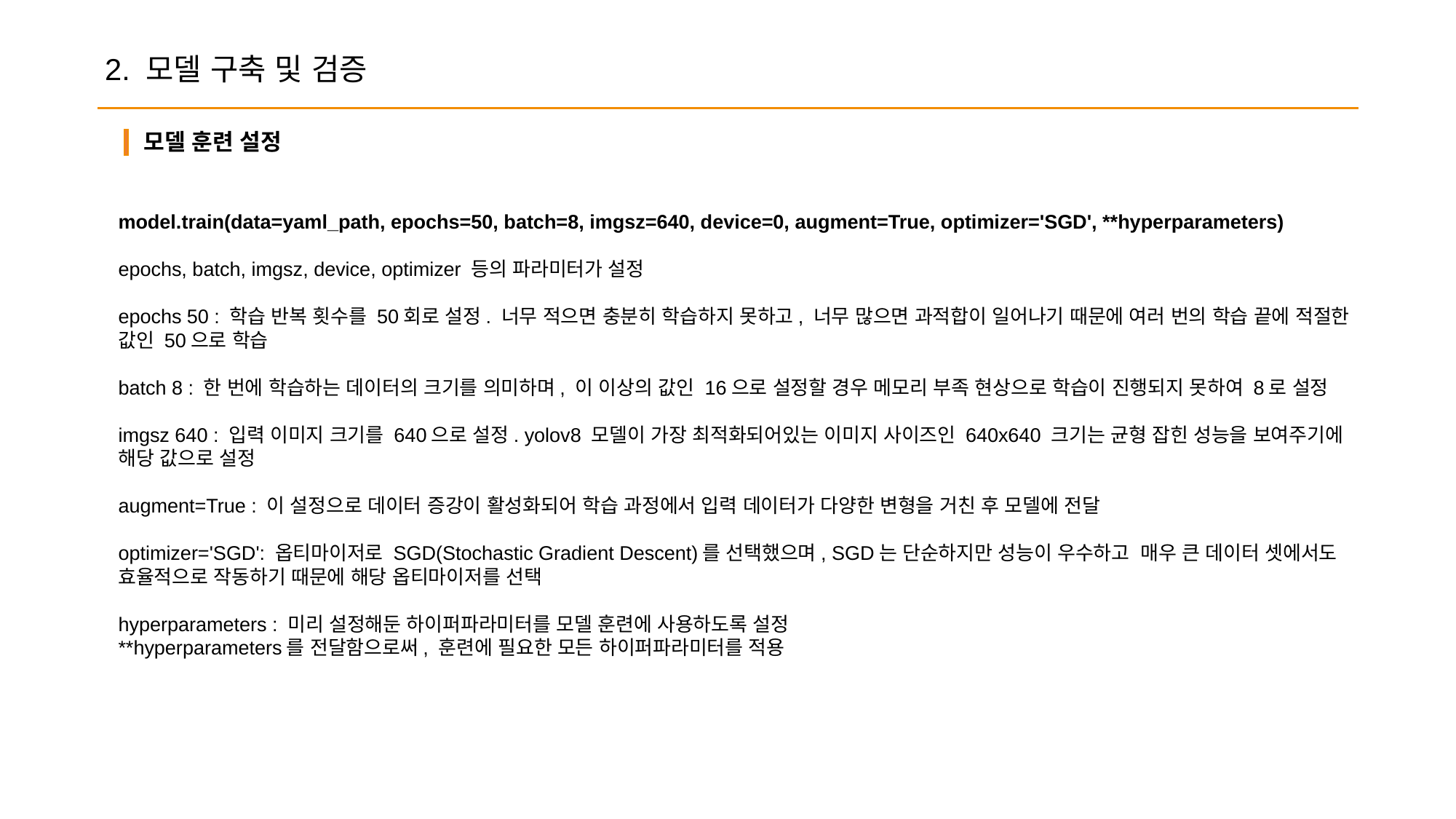

2. 모델 구축 및 검증
모델 훈련 설정

model.train(data=yaml_path, epochs=50, batch=8, imgsz=640, device=0, augment=True, optimizer='SGD', **hyperparameters)

epochs, batch, imgsz, device, optimizer 등의 파라미터가 설정

epochs 50 : 학습 반복 횟수를 50회로 설정. 너무 적으면 충분히 학습하지 못하고, 너무 많으면 과적합이 일어나기 때문에 여러 번의 학습 끝에 적절한 값인 50으로 학습

batch 8 : 한 번에 학습하는 데이터의 크기를 의미하며, 이 이상의 값인 16으로 설정할 경우 메모리 부족 현상으로 학습이 진행되지 못하여 8로 설정

imgsz 640 : 입력 이미지 크기를 640으로 설정. yolov8 모델이 가장 최적화되어있는 이미지 사이즈인 640x640 크기는 균형 잡힌 성능을 보여주기에 해당 값으로 설정

augment=True : 이 설정으로 데이터 증강이 활성화되어 학습 과정에서 입력 데이터가 다양한 변형을 거친 후 모델에 전달

optimizer='SGD': 옵티마이저로 SGD(Stochastic Gradient Descent)를 선택했으며, SGD는 단순하지만 성능이 우수하고  매우 큰 데이터 셋에서도 효율적으로 작동하기 때문에 해당 옵티마이저를 선택

hyperparameters : 미리 설정해둔 하이퍼파라미터를 모델 훈련에 사용하도록 설정
**hyperparameters를 전달함으로써, 훈련에 필요한 모든 하이퍼파라미터를 적용